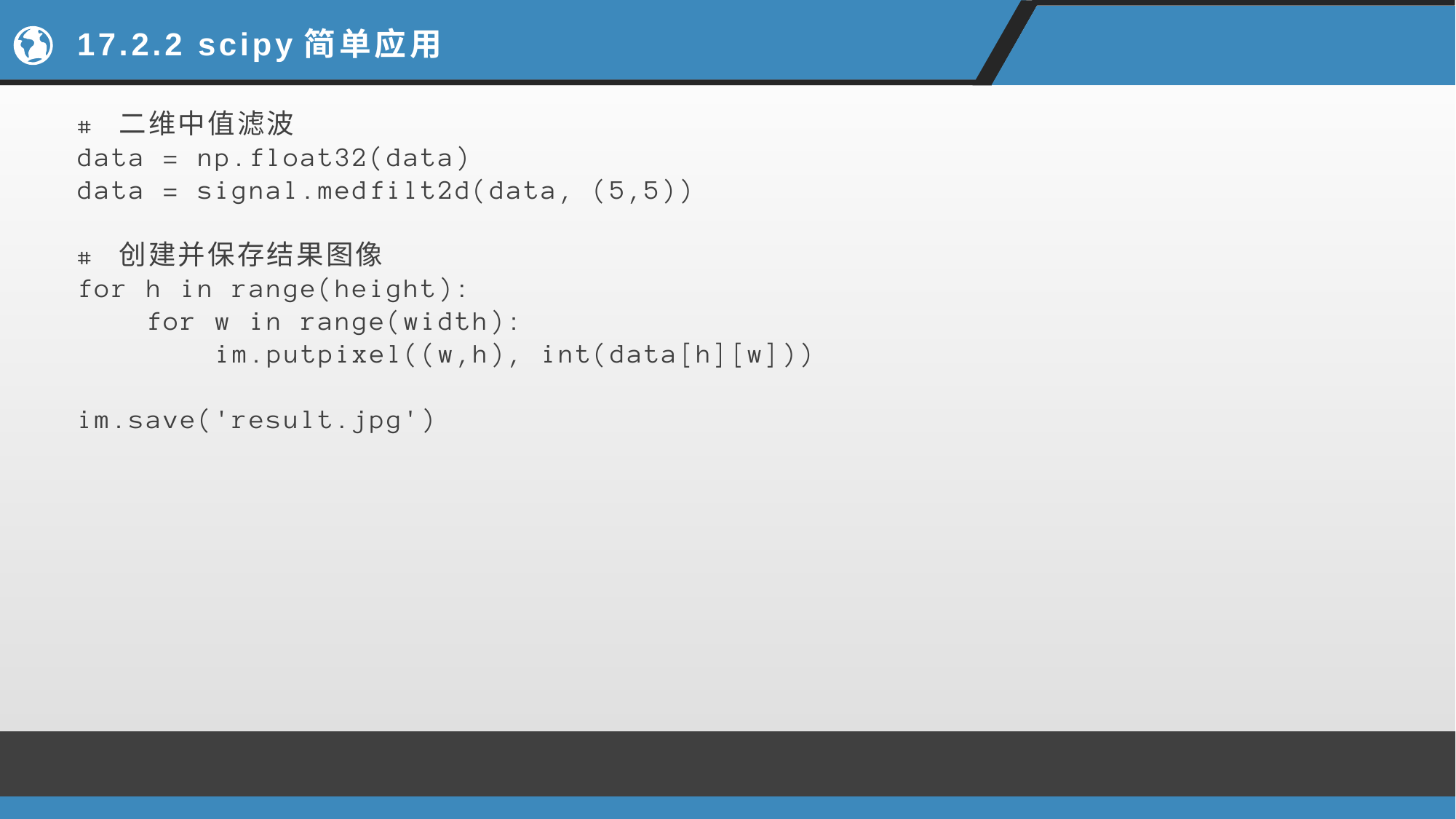

# 17.2.2 scipy简单应用

# 二维中值滤波
data = np.float32(data)
data = signal.medfilt2d(data, (5,5))

# 创建并保存结果图像
for h in range(height):
    for w in range(width):
        im.putpixel((w,h), int(data[h][w]))

im.save('result.jpg')